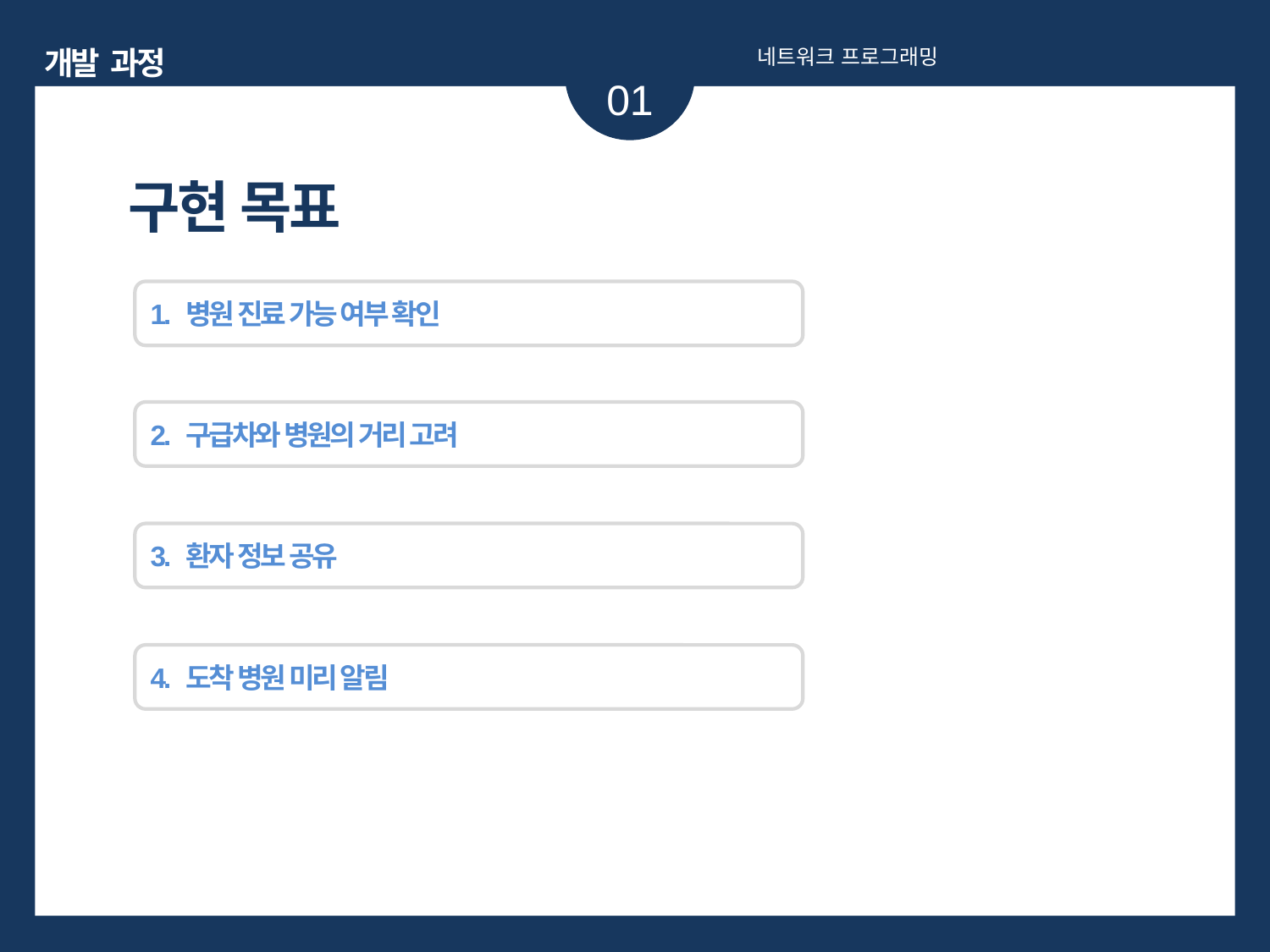

개발  과정
네트워크 프로그래밍
01

구현 목표
1. 병원 진료 가능 여부 확인
2. 구급차와 병원의 거리 고려
3. 환자 정보 공유
4. 도착 병원 미리 알림